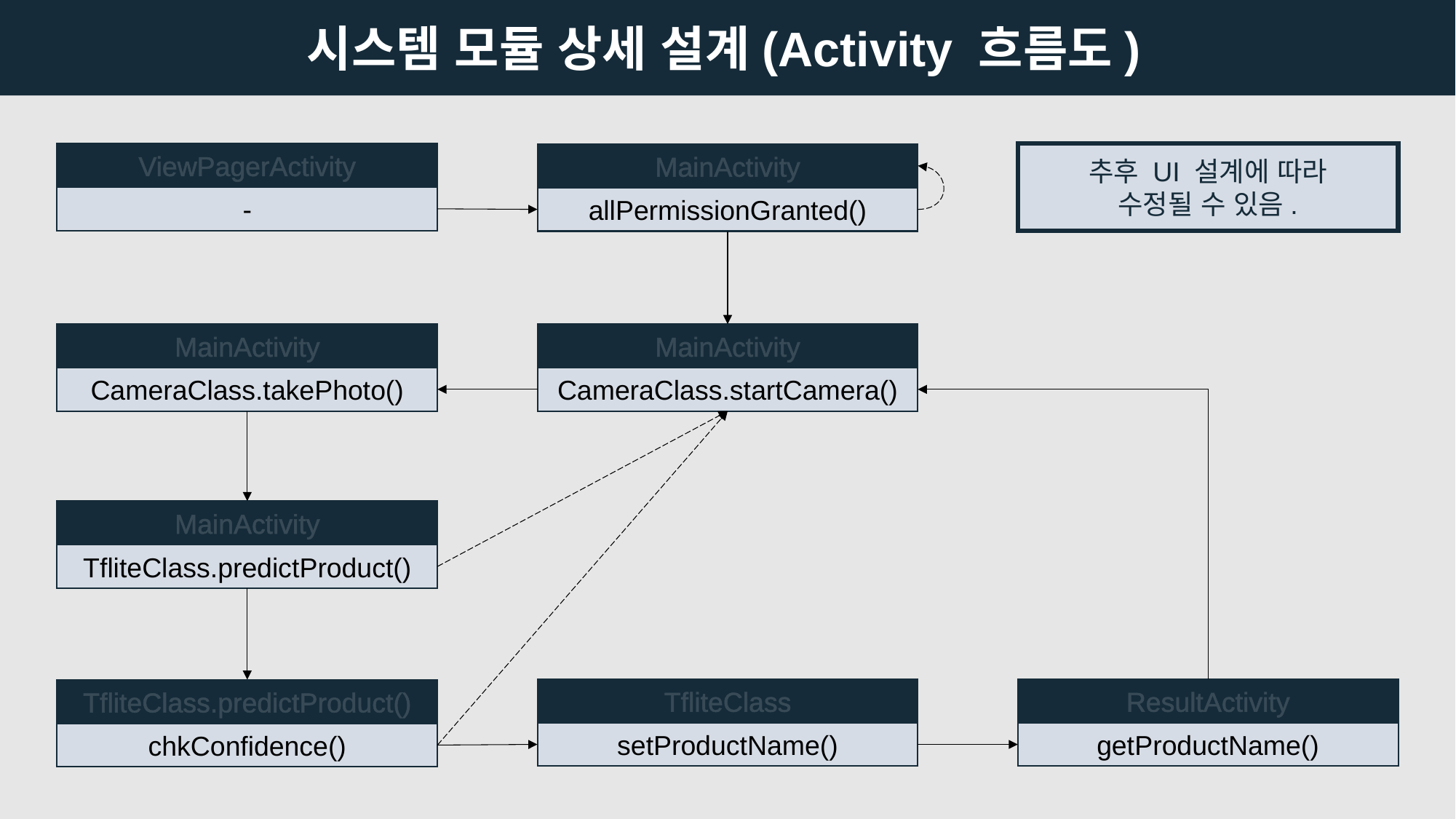

시스템 모듈 상세 설계(Activity 흐름도)
ViewPagerActivity
-
추후 UI 설계에 따라
수정될 수 있음.
MainActivity
allPermissionGranted()
MainActivity
CameraClass.takePhoto()
MainActivity
CameraClass.startCamera()
MainActivity
TfliteClass.predictProduct()
TfliteClass
setProductName()
ResultActivity
getProductName()
TfliteClass.predictProduct()
chkConfidence()